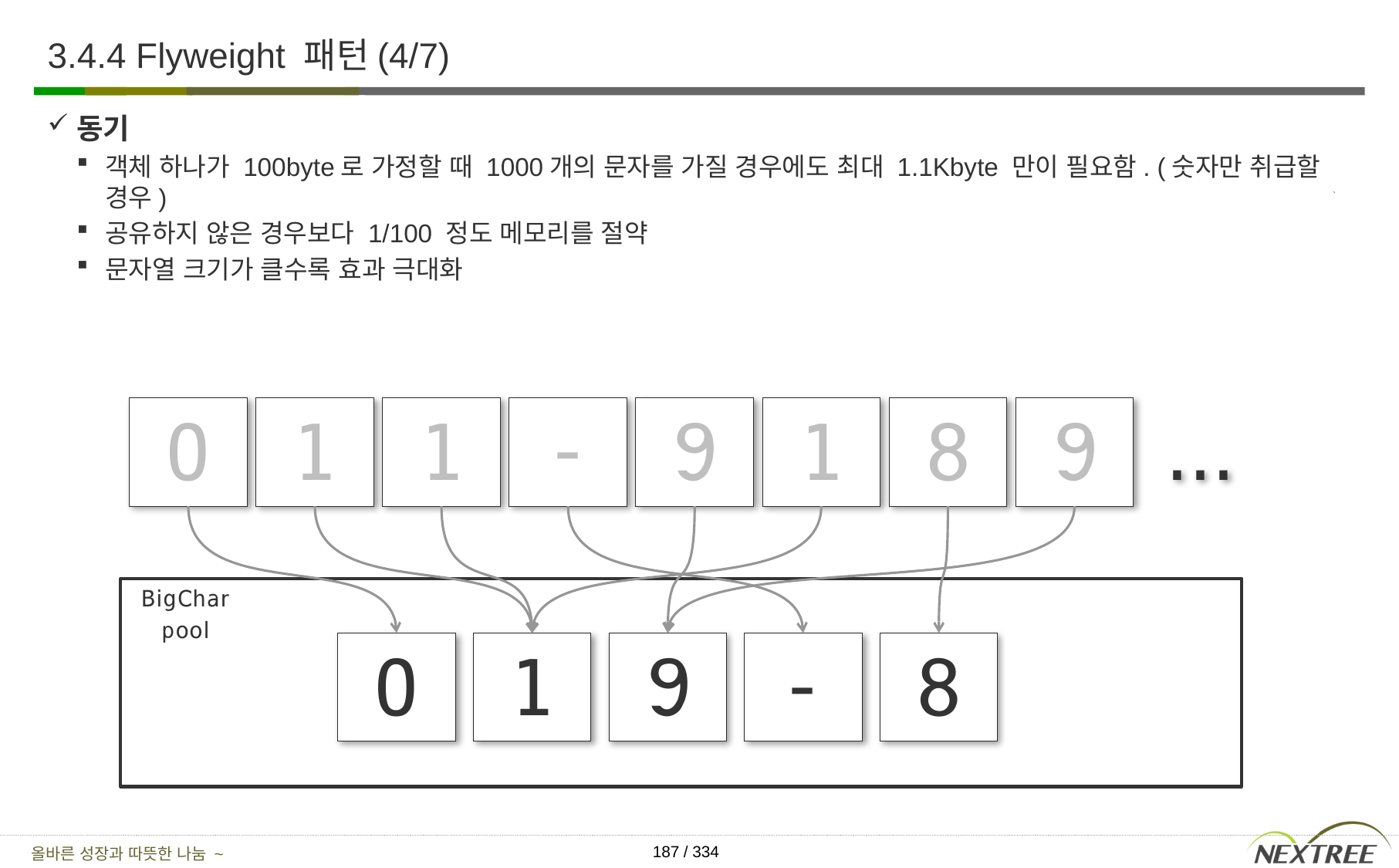

# 3.4.4 Flyweight 패턴(4/7)
동기
객체 하나가 100byte로 가정할 때 1000개의 문자를 가질 경우에도 최대 1.1Kbyte 만이 필요함. (숫자만 취급할 경우)
공유하지 않은 경우보다 1/100 정도 메모리를 절약
문자열 크기가 클수록 효과 극대화
0
1
1
-
9
1
8
9
...

BigChar
pool
0
1
9
-
8